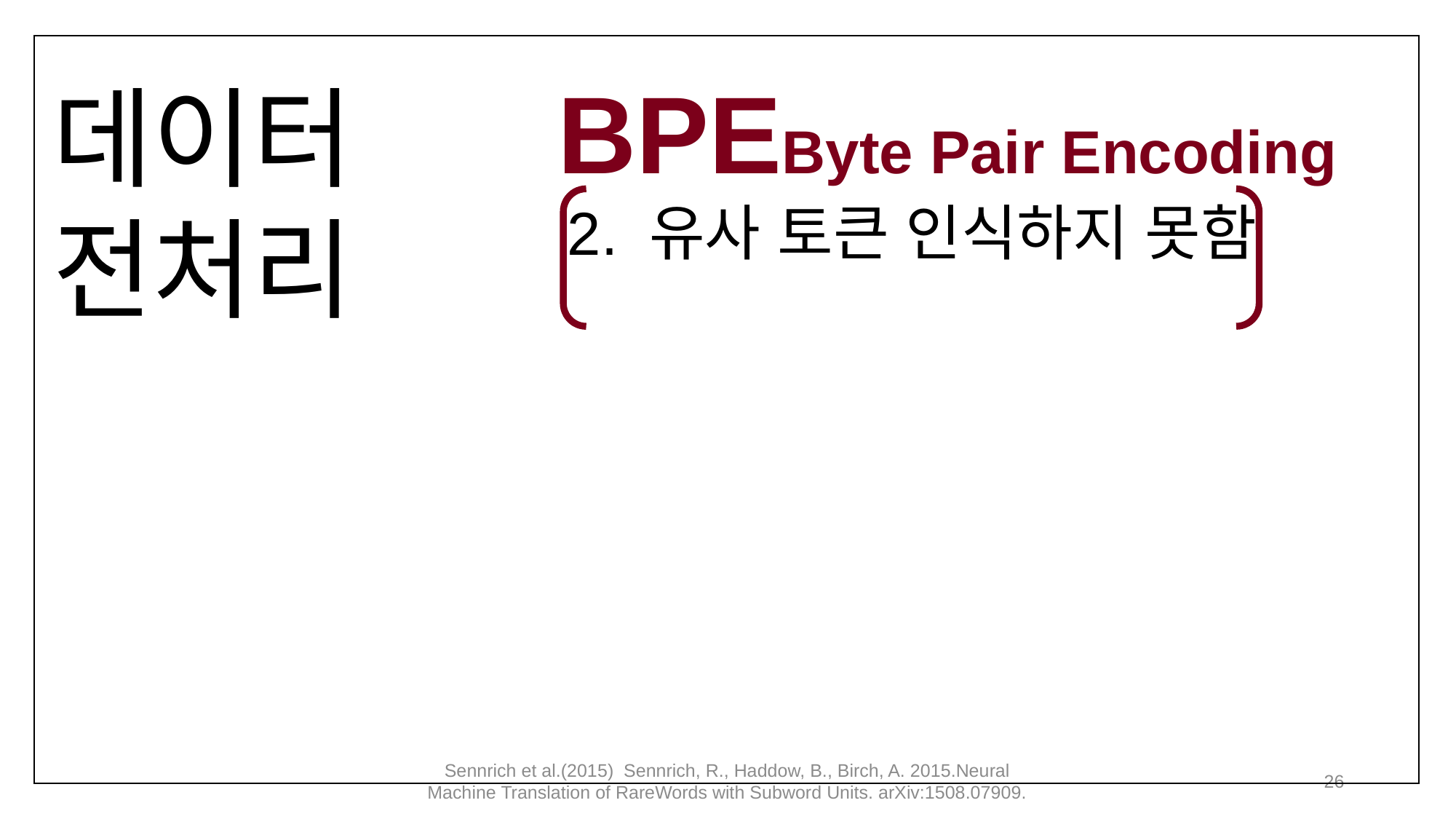

BPEByte Pair Encoding
데이터
전처리
2. 유사 토큰 인식하지 못함

Sennrich et al.(2015)  Sennrich, R., Haddow, B., Birch, A. 2015.Neural Machine Translation of RareWords with Subword Units. arXiv:1508.07909.
26